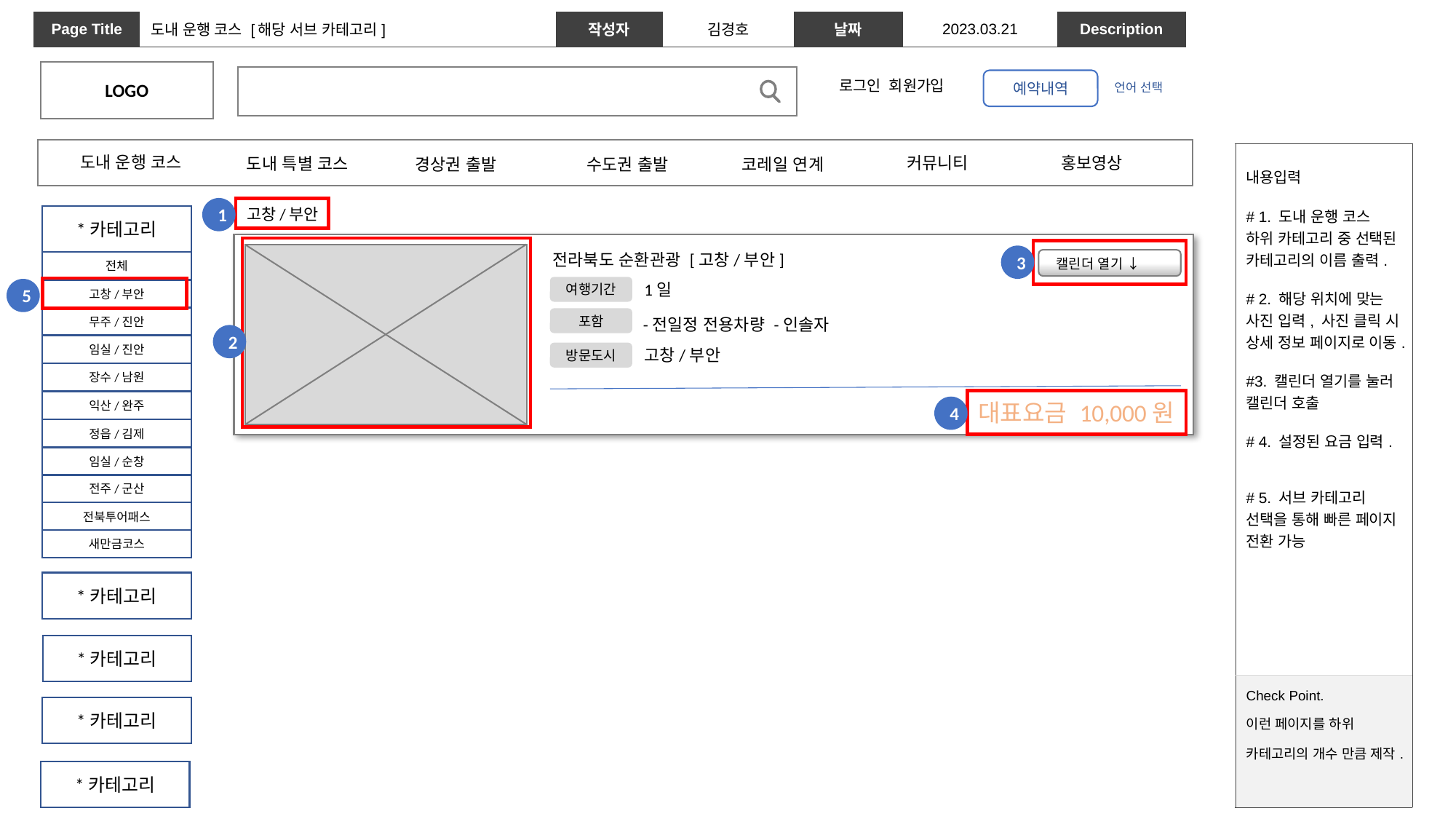

| Page Title | 도내 운행 코스 [해당 서브 카테고리] | 작성자 | 김경호 | 날짜 | 2023.03.21 | Description |  |
| --- | --- | --- | --- | --- | --- | --- | --- |
LOGO

예약내역
로그인  회원가입
언어 선택

도내 운행 코스
커뮤니티
홍보영상
도내 특별 코스
수도권 출발
코레일 연계
경상권 출발
| 내용입력 # 1. 도내 운행 코스 하위 카테고리 중 선택된 카테고리의 이름 출력. # 2. 해당 위치에 맞는 사진 입력, 사진 클릭 시 상세 정보 페이지로 이동. #3. 캘린더 열기를 눌러 캘린더 호출 # 4. 설정된 요금 입력. # 5. 서브 카테고리 선택을 통해 빠른 페이지 전환 가능 |
| --- |
| Check Point. 이런 페이지를 하위 카테고리의 개수 만큼 제작. |
고창/부안
1

*카테고리

전라북도 순환관광 [고창/부안]

3

캘린더 열기 ↓
전체
고창/부안
무주/진안
임실/진안
장수/남원
익산/완주
정읍/김제
임실/순창
전주/군산
전북투어패스
새만금코스
1일
여행기간

5
포함
-전일정 전용차량 -인솔자
2
고창/부안
방문도시

대표요금 10,000원
4
*카테고리
*카테고리
*카테고리
*카테고리